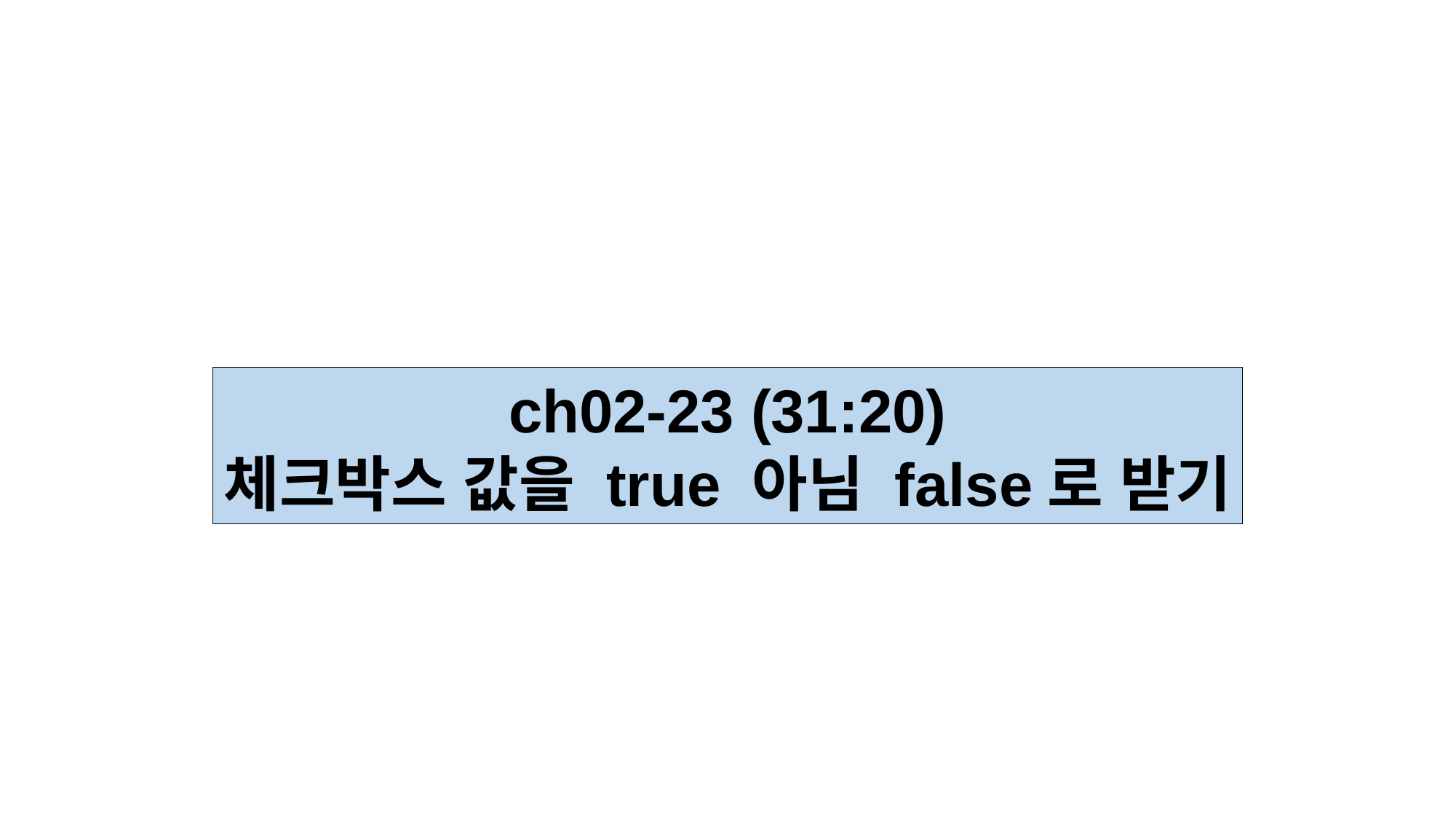

ch02-23 (31:20)
체크박스 값을 true 아님 false로 받기